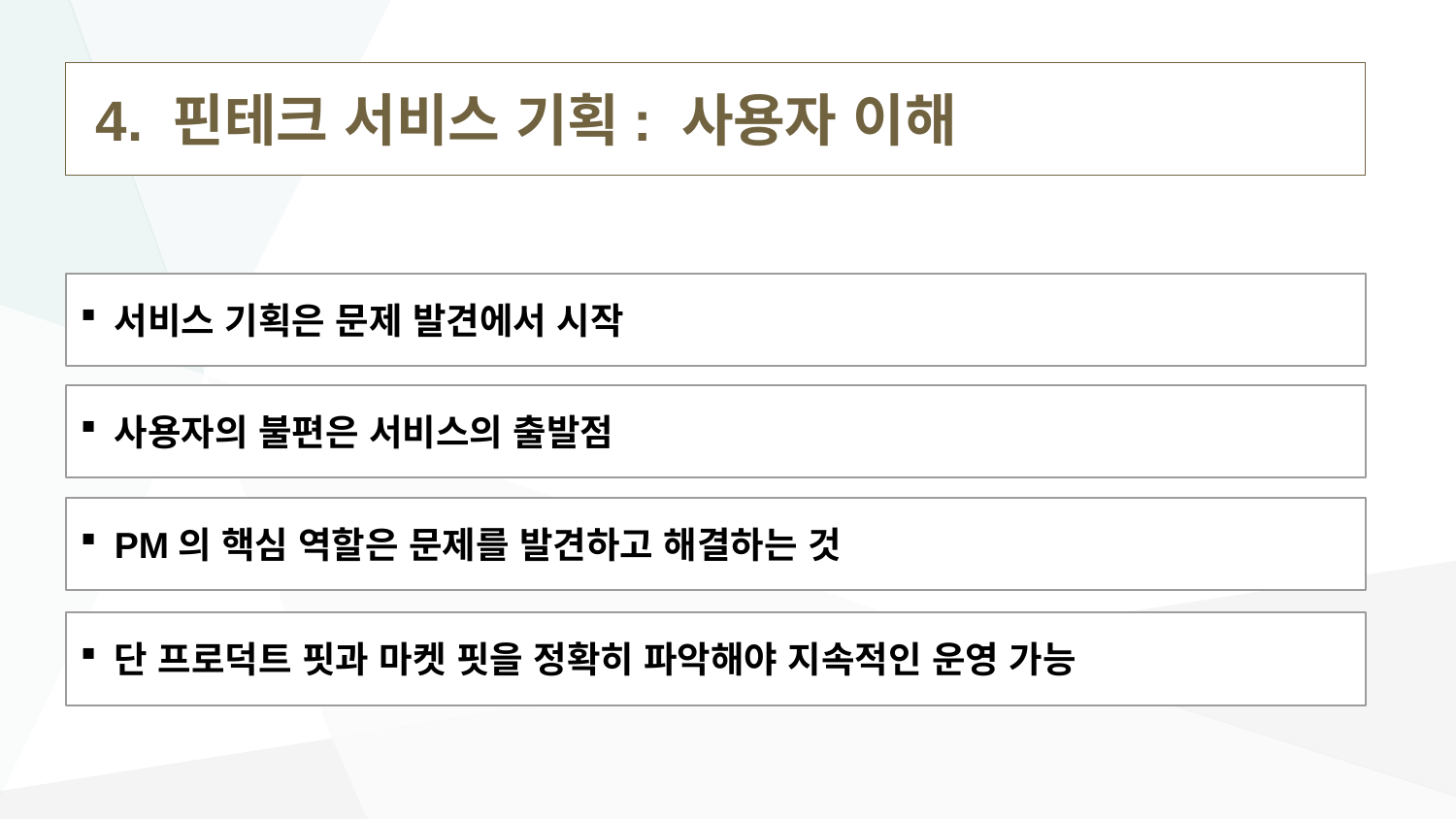

# 4. 핀테크 서비스 기획: 사용자 이해
서비스 기획은 문제 발견에서 시작
사용자의 불편은 서비스의 출발점
PM의 핵심 역할은 문제를 발견하고 해결하는 것
단 프로덕트 핏과 마켓 핏을 정확히 파악해야 지속적인 운영 가능